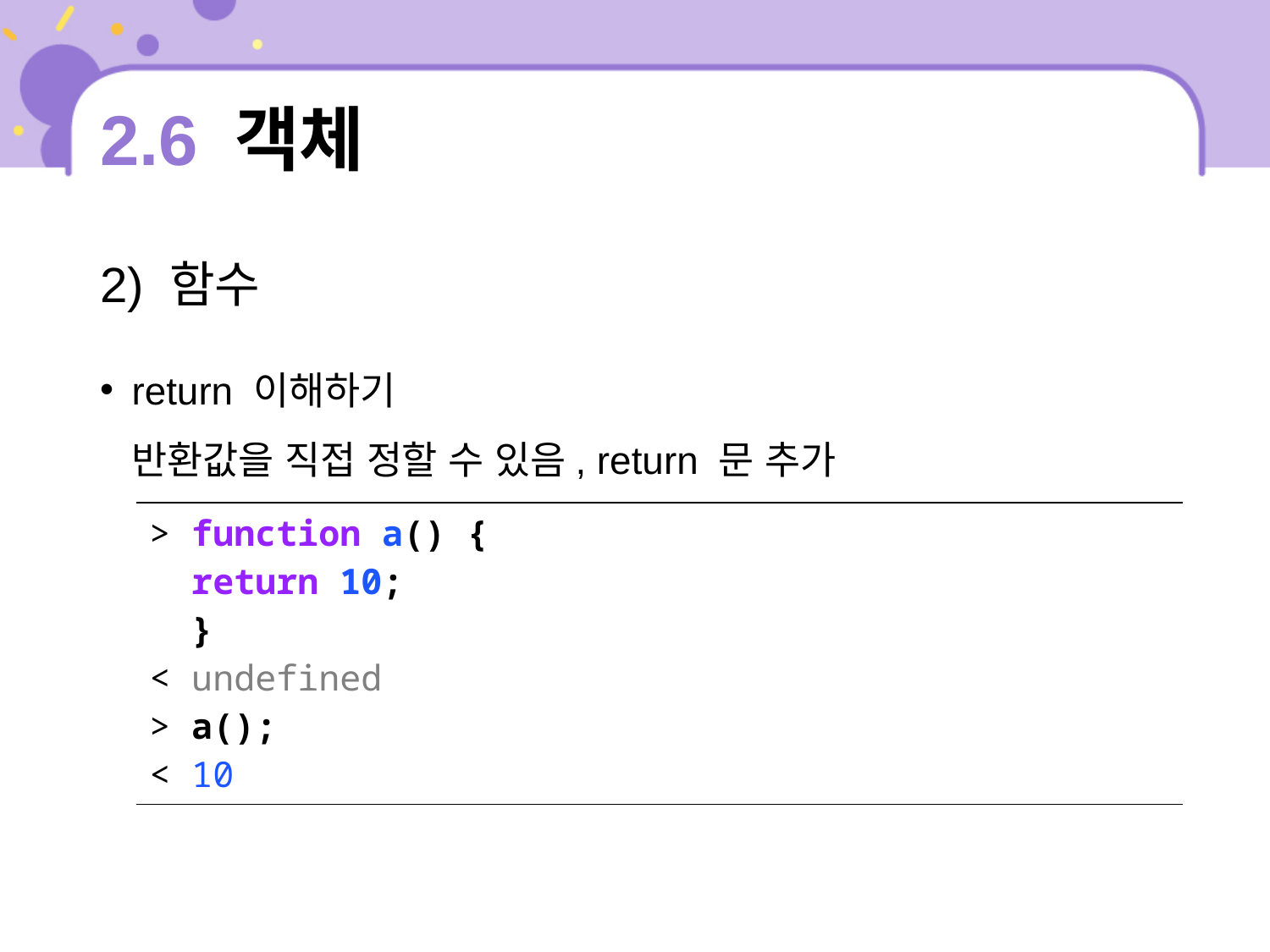

# 2.6 객체
2) 함수
return 이해하기
반환값을 직접 정할 수 있음, return 문 추가
| > function a() { return 10; } < undefined > a(); < 10 |
| --- |